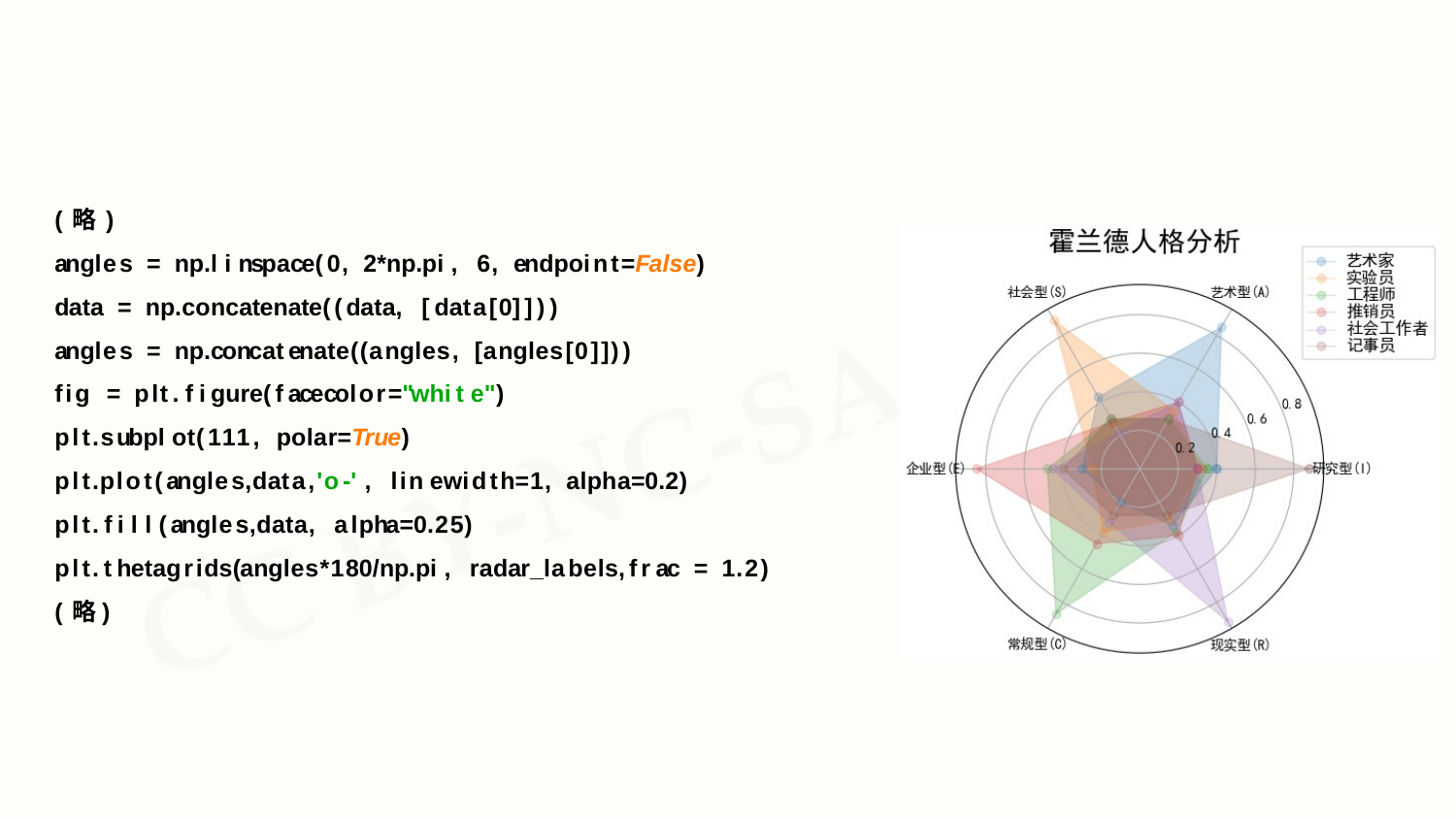

(略)
angles  =  np.linspace(0,  2*np.pi,  6,  endpoint=False) data  =  np.concatenate((data,  [data[0]]))
angles  =  np.concatenate((angles,  [angles[0]])) fig  =  plt.figure(facecolor="white") plt.subplot(111,  polar=True)
plt.plot(angles,data,'o-',  linewidth=1,  alpha=0.2) plt.fill(angles,data,  alpha=0.25) plt.thetagrids(angles*180/np.pi,  radar_labels,frac  =  1.2) (略)